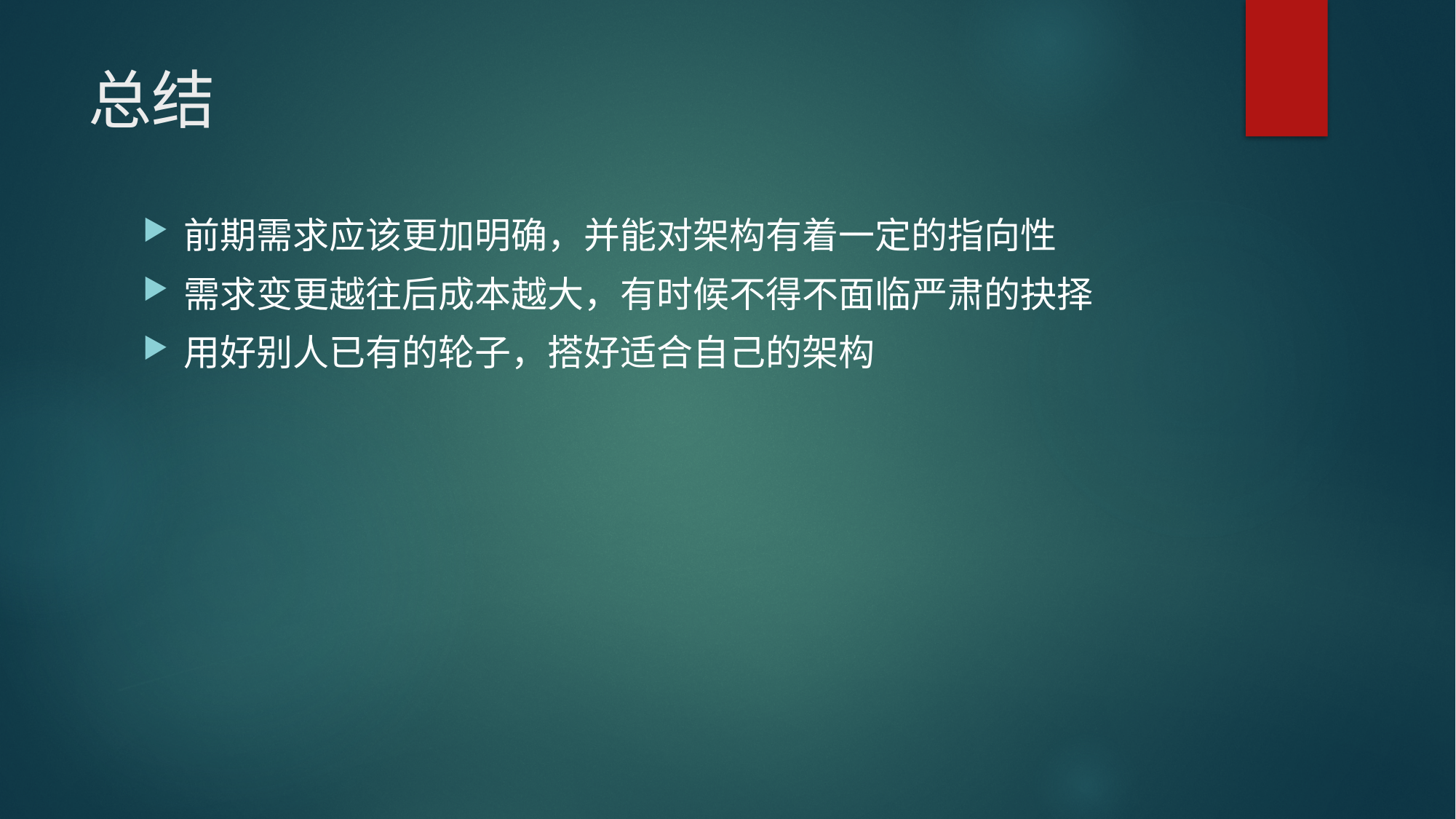

# 总结
前期需求应该更加明确，并能对架构有着一定的指向性
需求变更越往后成本越大，有时候不得不面临严肃的抉择
用好别人已有的轮子，搭好适合自己的架构